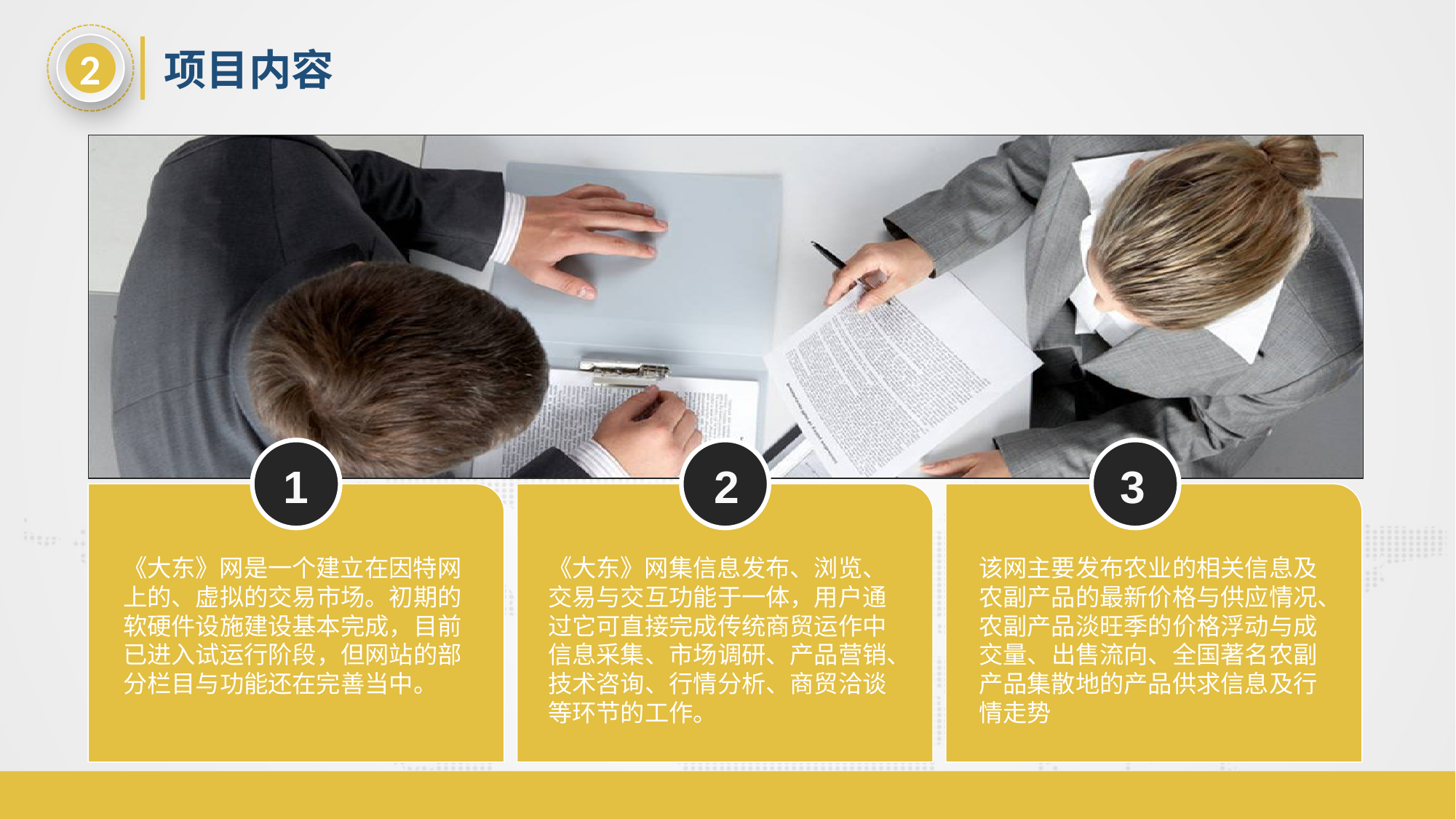

2

项目内容

1
2
3

《大东》网是一个建立在因特网上的、虚拟的交易市场。初期的软硬件设施建设基本完成，目前已进入试运行阶段，但网站的部分栏目与功能还在完善当中。
《大东》网集信息发布、浏览、交易与交互功能于一体，用户通过它可直接完成传统商贸运作中信息采集、市场调研、产品营销、技术咨询、行情分析、商贸洽谈等环节的工作。
该网主要发布农业的相关信息及农副产品的最新价格与供应情况、农副产品淡旺季的价格浮动与成交量、出售流向、全国著名农副产品集散地的产品供求信息及行情走势